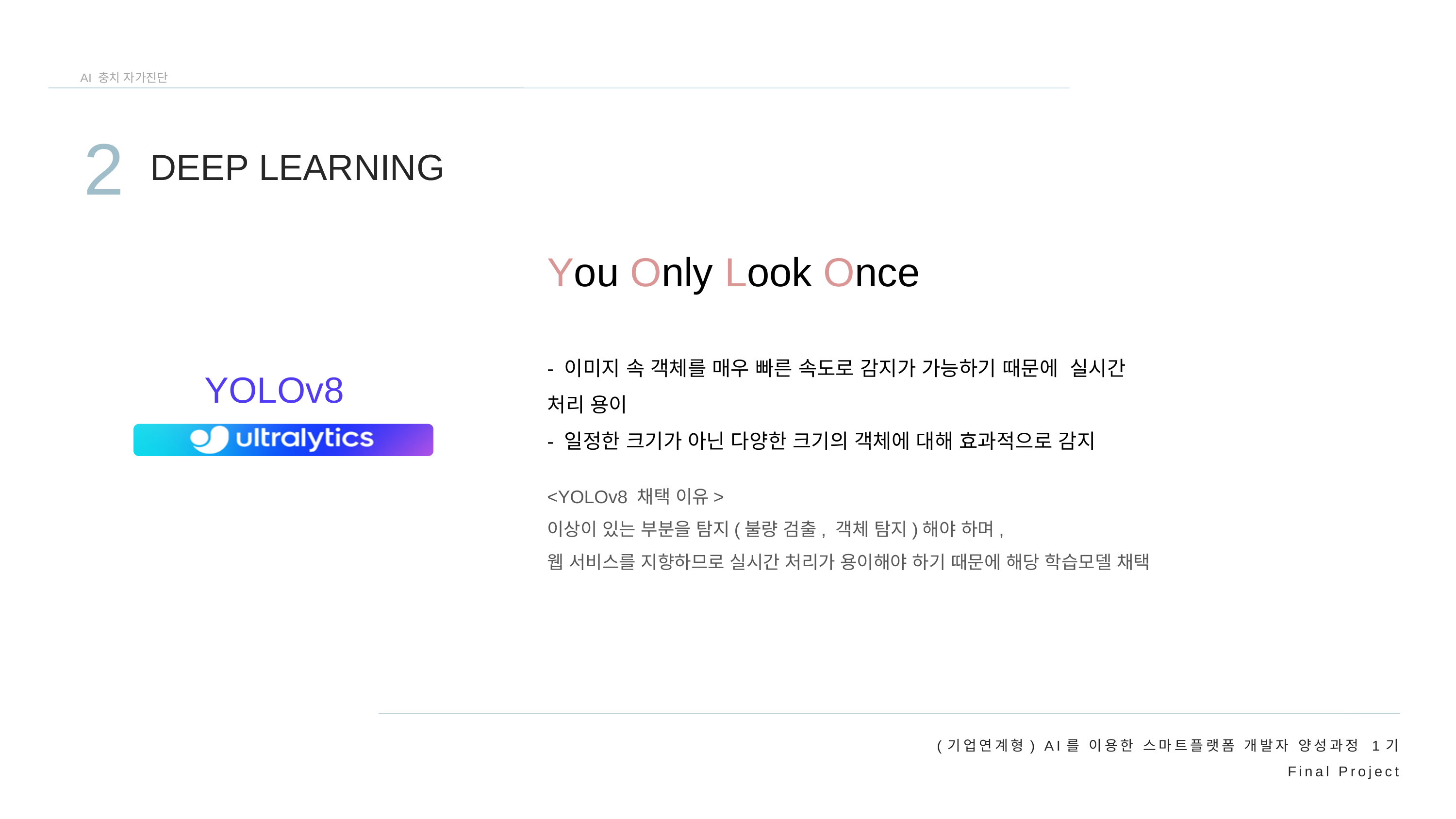

AI 충치 자가진단

2
DEEP LEARNING
You Only Look Once

- 이미지 속 객체를 매우 빠른 속도로 감지가 가능하기 때문에  실시간 처리 용이
- 일정한 크기가 아닌 다양한 크기의 객체에 대해 효과적으로 감지

<YOLOv8 채택 이유>
이상이 있는 부분을 탐지(불량 검출, 객체 탐지)해야 하며,
웹 서비스를 지향하므로 실시간 처리가 용이해야 하기 때문에 해당 학습모델 채택
YOLOv8

(기업연계형) AI를 이용한 스마트플랫폼 개발자 양성과정 1기
Final Project